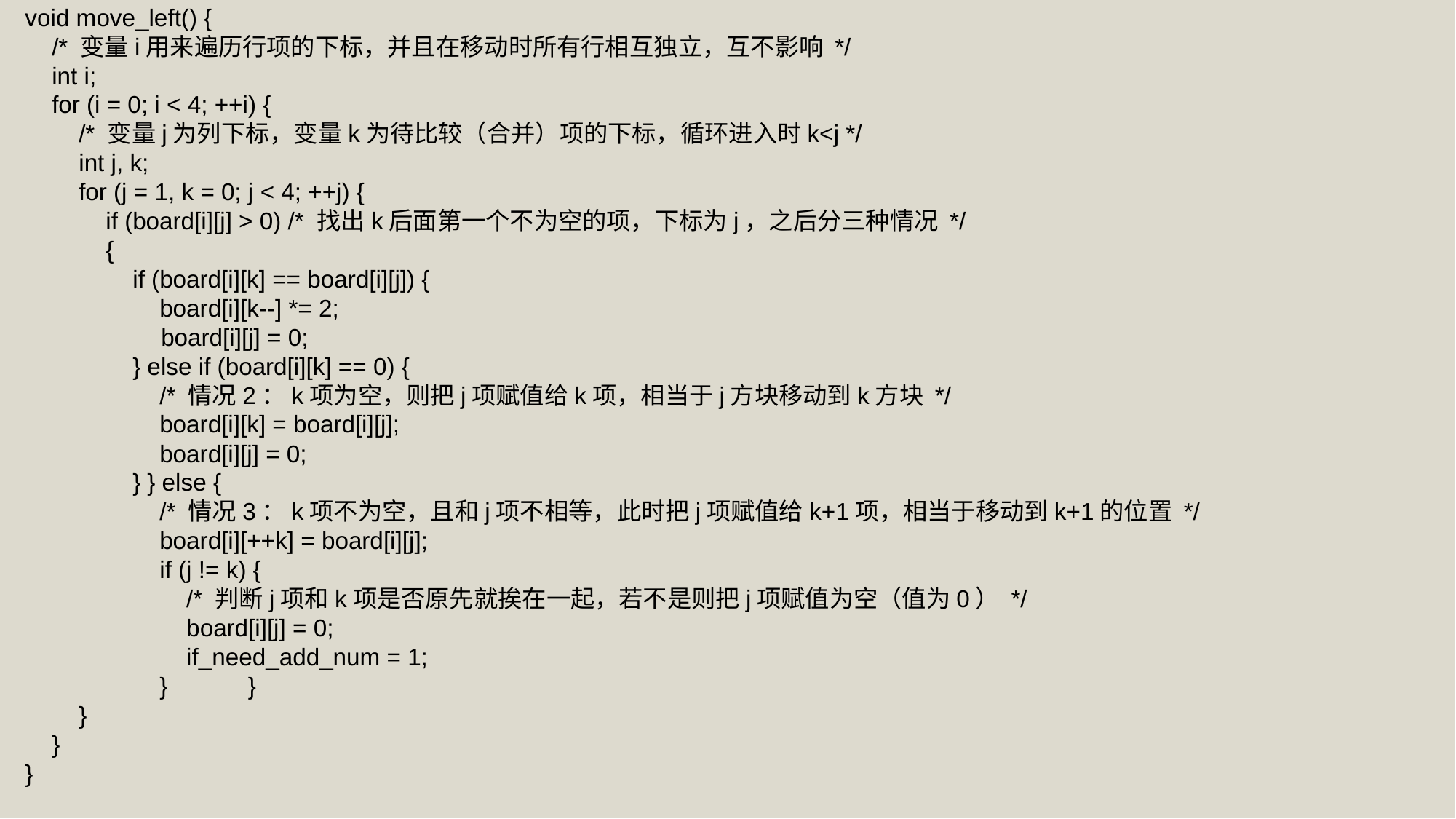

void move_left() {
    /* 变量i用来遍历行项的下标，并且在移动时所有行相互独立，互不影响 */
    int i;
    for (i = 0; i < 4; ++i) {
        /* 变量j为列下标，变量k为待比较（合并）项的下标，循环进入时k<j */
        int j, k;
        for (j = 1, k = 0; j < 4; ++j) {
            if (board[i][j] > 0) /* 找出k后面第一个不为空的项，下标为j，之后分三种情况 */
            {
                if (board[i][k] == board[i][j]) {
                    board[i][k--] *= 2;
	    board[i][j] = 0;
                } else if (board[i][k] == 0) {
                    /* 情况2：k项为空，则把j项赋值给k项，相当于j方块移动到k方块 */
                    board[i][k] = board[i][j];
                    board[i][j] = 0;
                } } else {
                    /* 情况3：k项不为空，且和j项不相等，此时把j项赋值给k+1项，相当于移动到k+1的位置 */
                    board[i][++k] = board[i][j];
                    if (j != k) {
                        /* 判断j项和k项是否原先就挨在一起，若不是则把j项赋值为空（值为0） */
                        board[i][j] = 0;
                        if_need_add_num = 1;
                    }            }
        }
    }
}